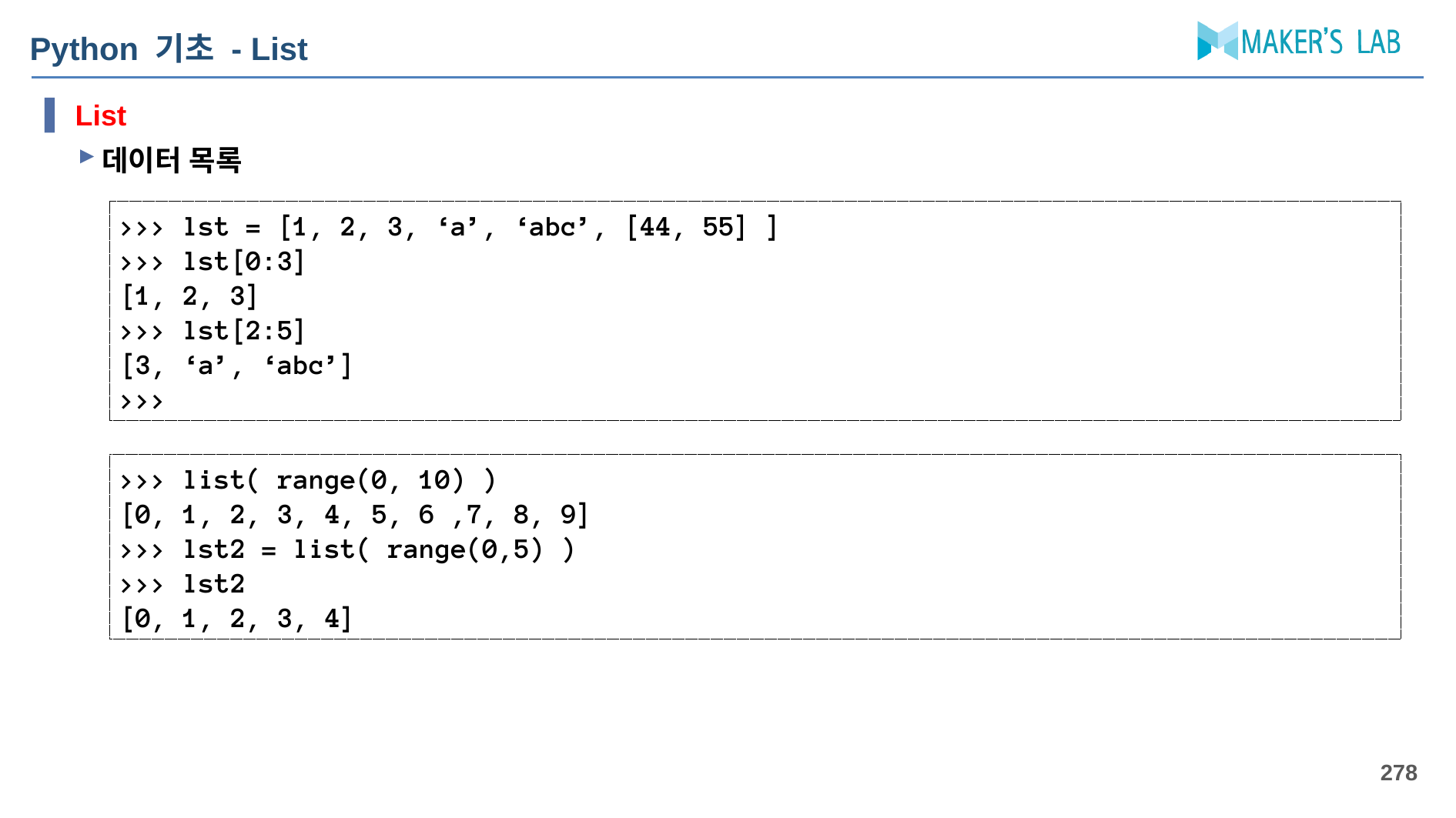

# Python 기초 - List
List
데이터 목록
>>> lst = [1, 2, 3, ‘a’, ‘abc’, [44, 55] ]
>>> lst[0:3]
[1, 2, 3]
>>> lst[2:5]
[3, ‘a’, ‘abc’]
>>>
>>> list( range(0, 10) )
[0, 1, 2, 3, 4, 5, 6 ,7, 8, 9]
>>> lst2 = list( range(0,5) )
>>> lst2
[0, 1, 2, 3, 4]
278